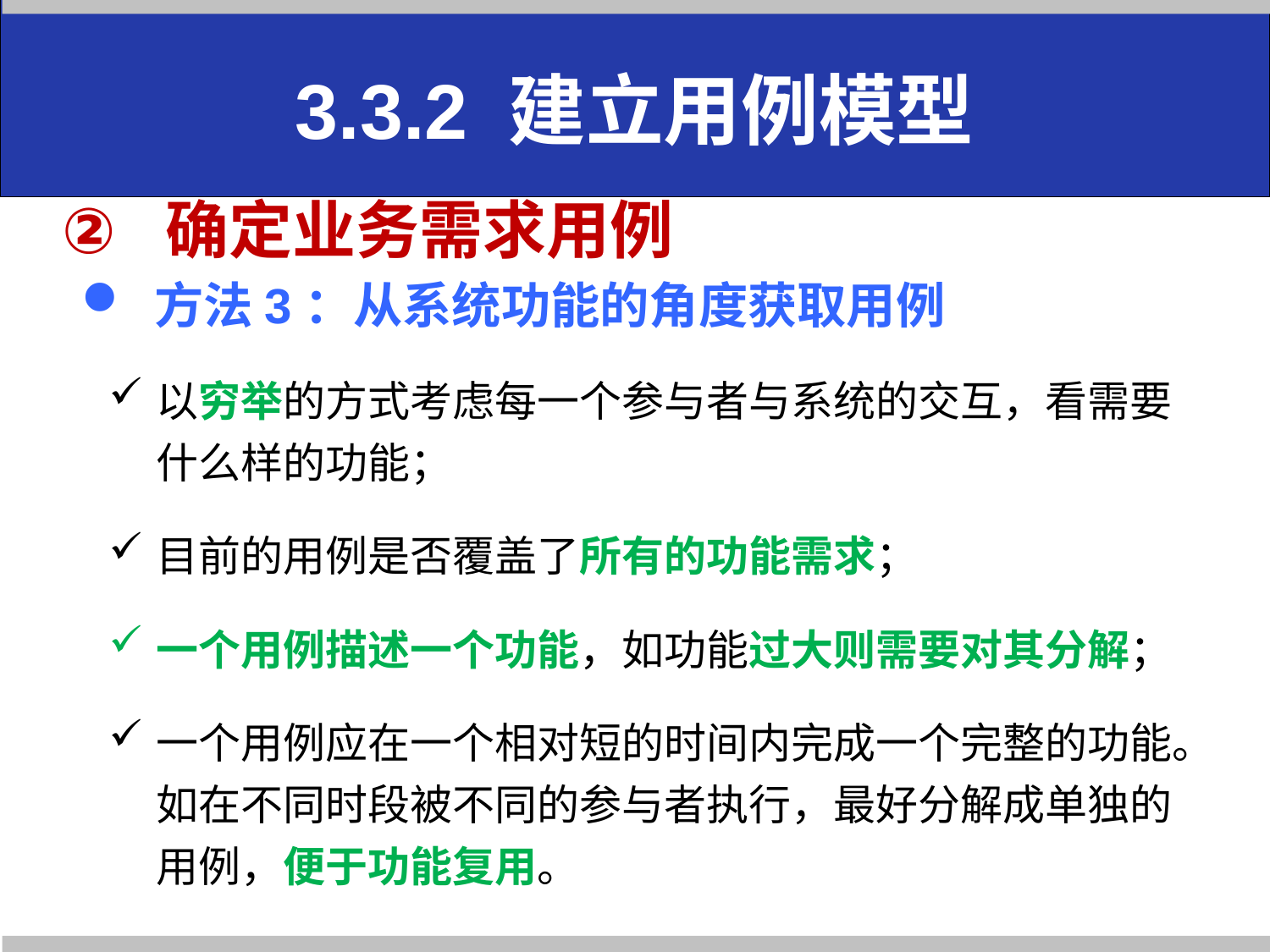

# 3.3.2 建立用例模型
确定业务需求用例
 方法3：从系统功能的角度获取用例
以穷举的方式考虑每一个参与者与系统的交互，看需要什么样的功能；
目前的用例是否覆盖了所有的功能需求；
一个用例描述一个功能，如功能过大则需要对其分解；
一个用例应在一个相对短的时间内完成一个完整的功能。如在不同时段被不同的参与者执行，最好分解成单独的用例，便于功能复用。
174